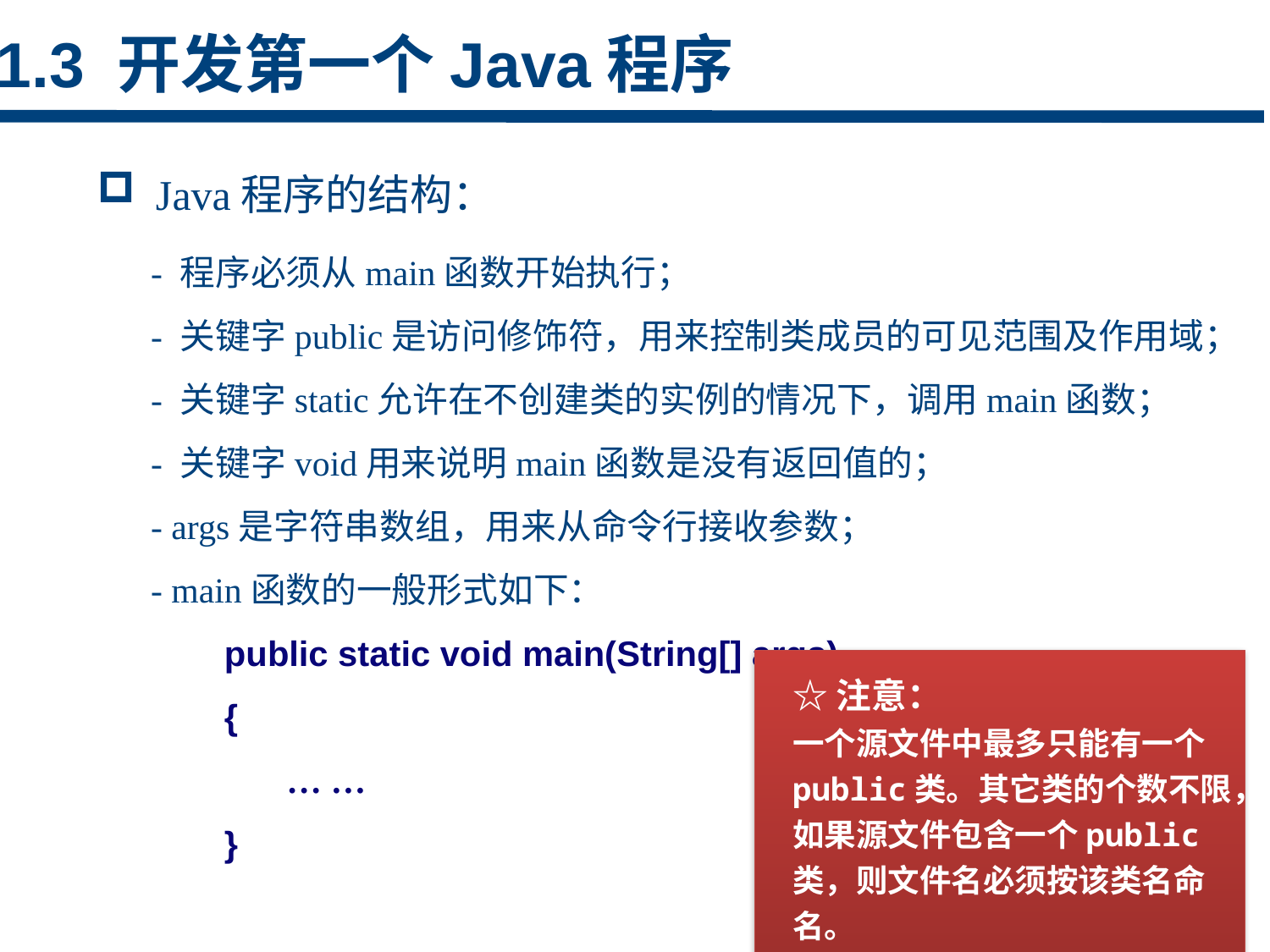

1.3 开发第一个Java程序
 Java程序的结构：
      - 程序必须从main函数开始执行；
      - 关键字public是访问修饰符，用来控制类成员的可见范围及作用域；
      - 关键字static允许在不创建类的实例的情况下，调用main函数；
      - 关键字void用来说明main函数是没有返回值的；
      - args是字符串数组，用来从命令行接收参数；
      - main函数的一般形式如下：
	public static void main(String[] args)
	{
	       … …
	}
点击添加文本
点击添加文本
点击添加文本
☆注意：
一个源文件中最多只能有一个public类。其它类的个数不限，如果源文件包含一个public类，则文件名必须按该类名命名。
点击添加文本